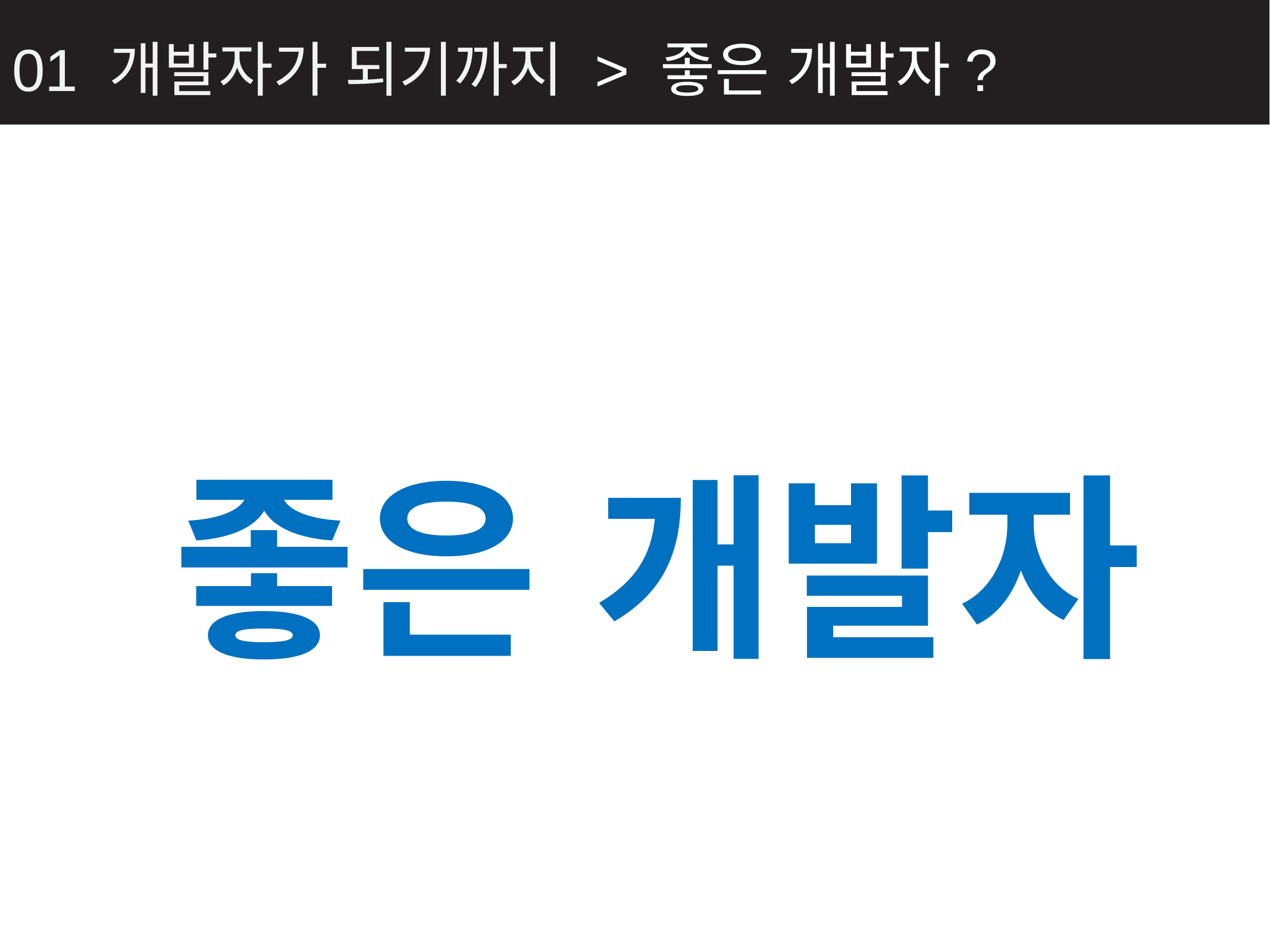

01 개발자가 되기까지 > 좋은 개발자?
좋은 개발자